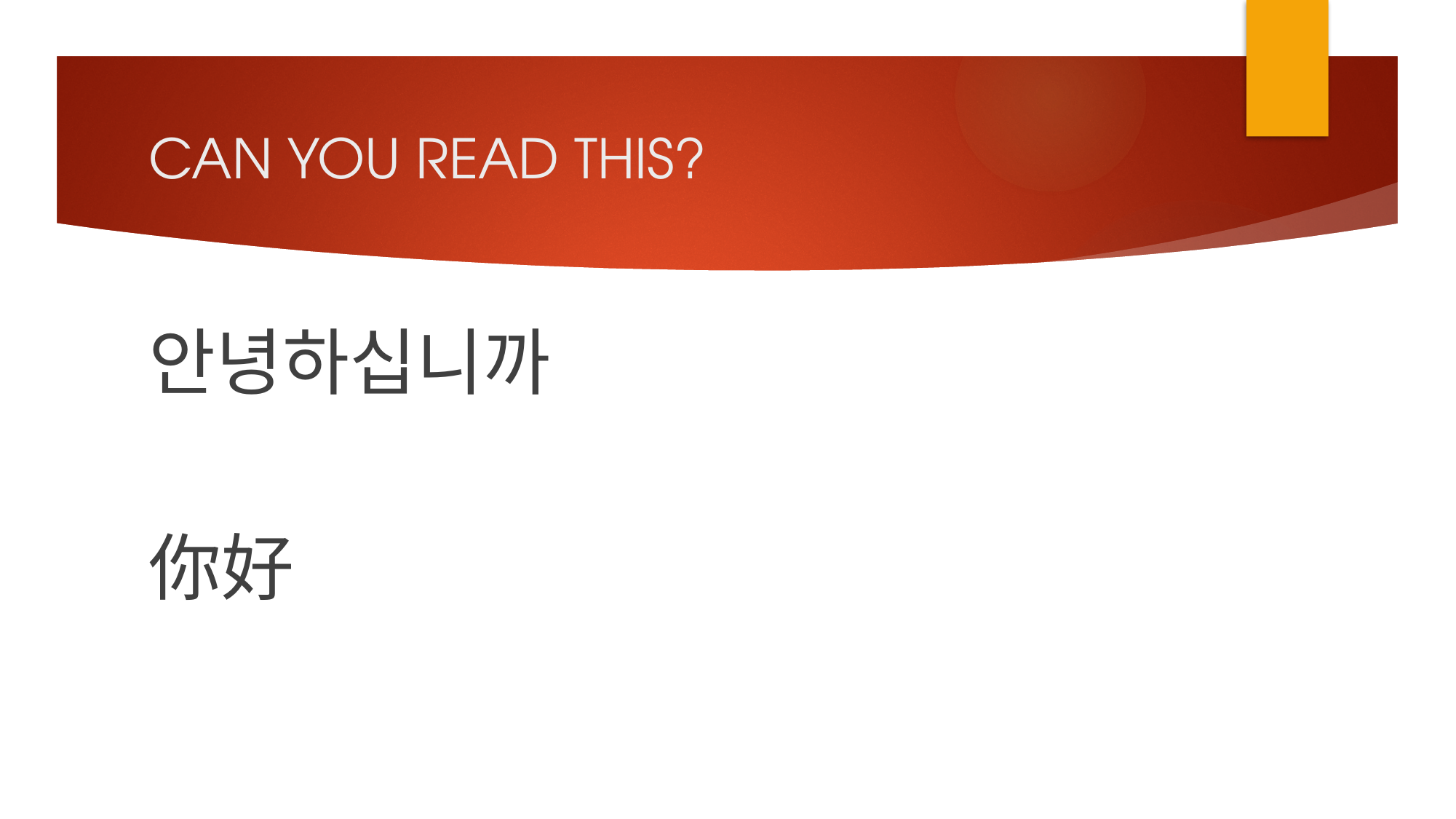

# CAN YOU READ THIS?
안녕하십니까

你好